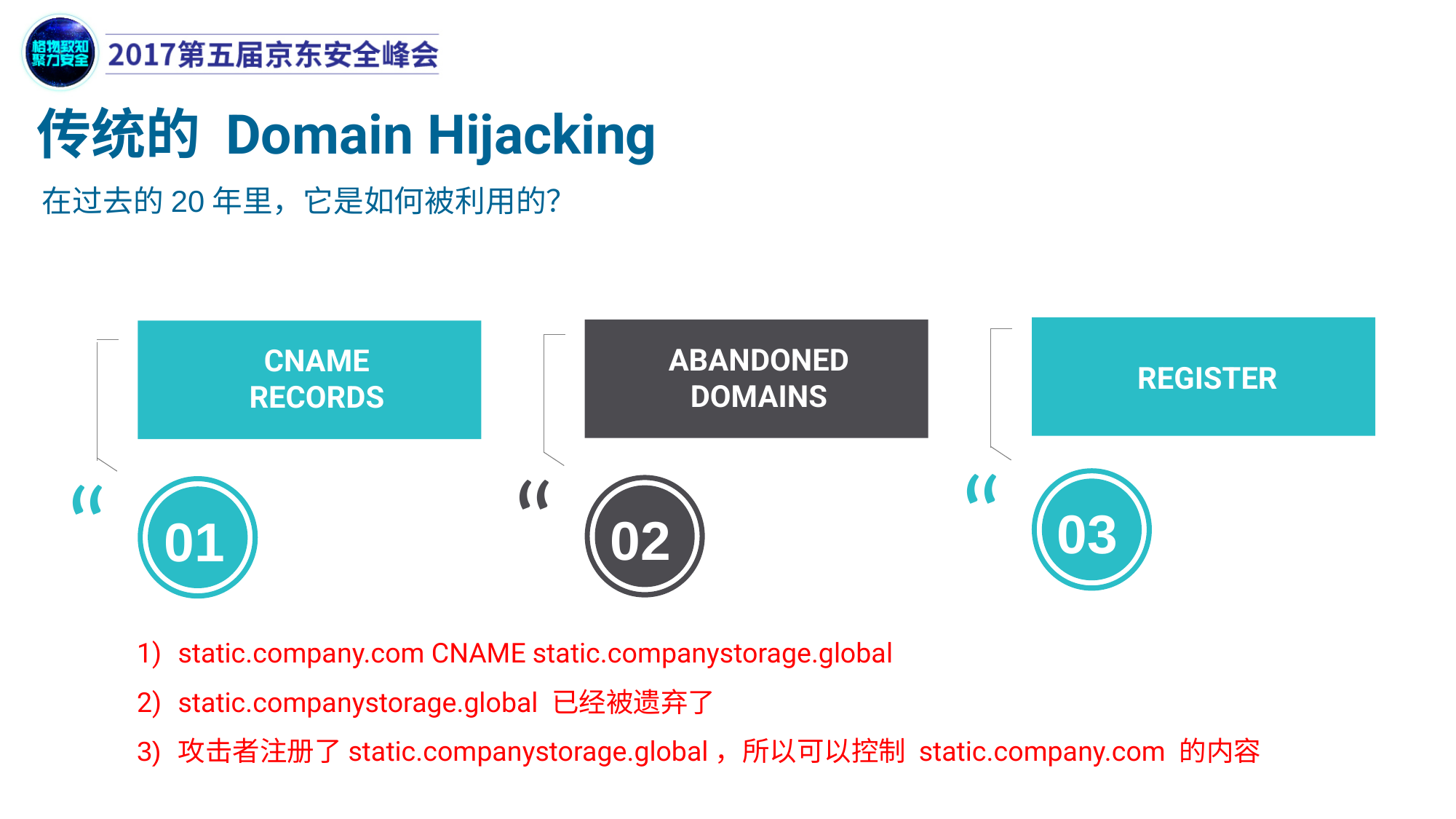

传统的 Domain Hijacking
在过去的20年里，它是如何被利用的？

REGISTER

ABANDONED
DOMAINS

CNAME
RECORDS
“
“
“

03

02

01
static.company.com CNAME static.companystorage.global
static.companystorage.global 已经被遗弃了
攻击者注册了static.companystorage.global，所以可以控制 static.company.com 的内容